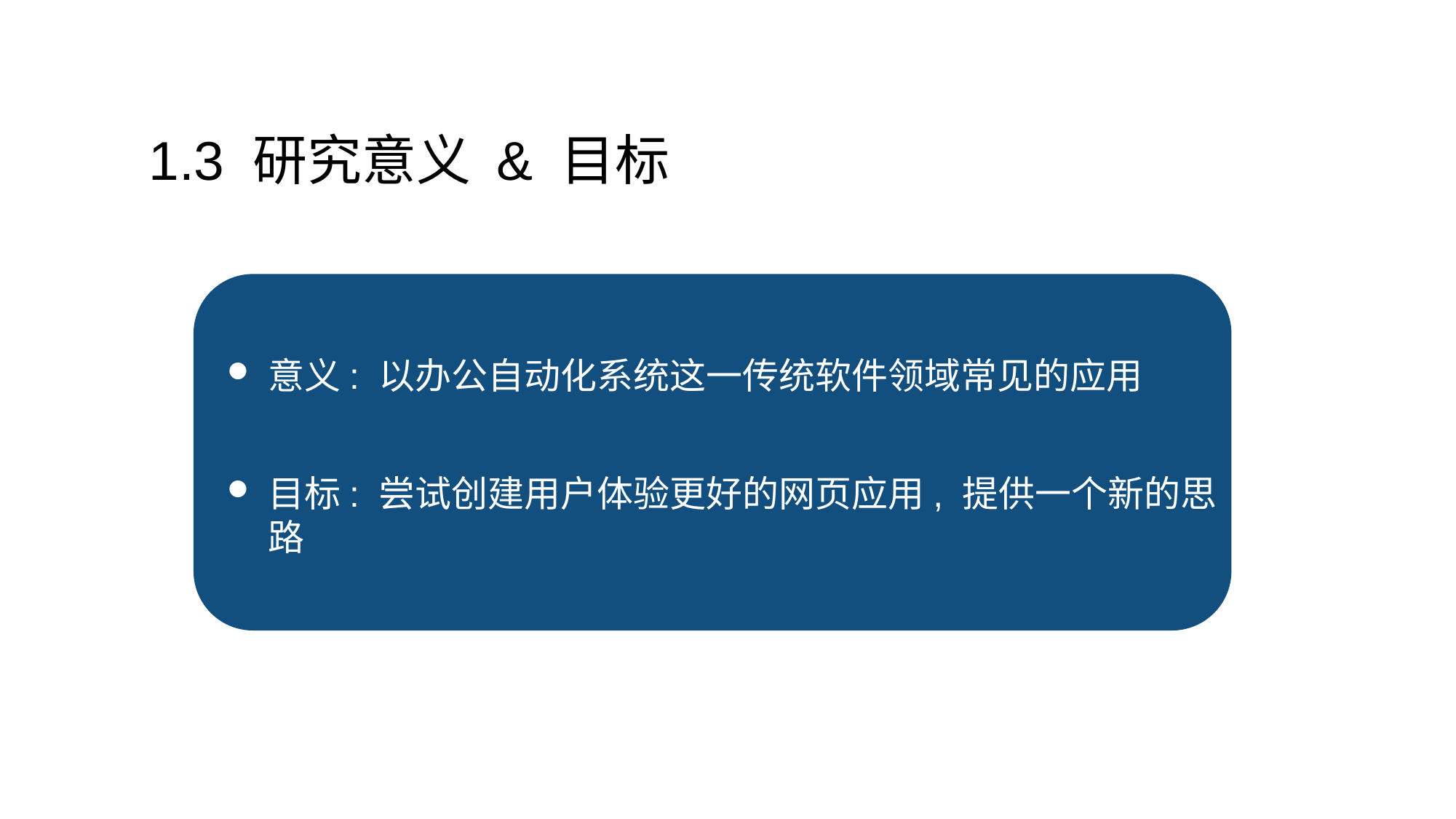

# 1.3 研究意义 & 目标

意义: 以办公自动化系统这一传统软件领域常见的应用

目标: 尝试创建用户体验更好的网页应用, 提供一个新的思路